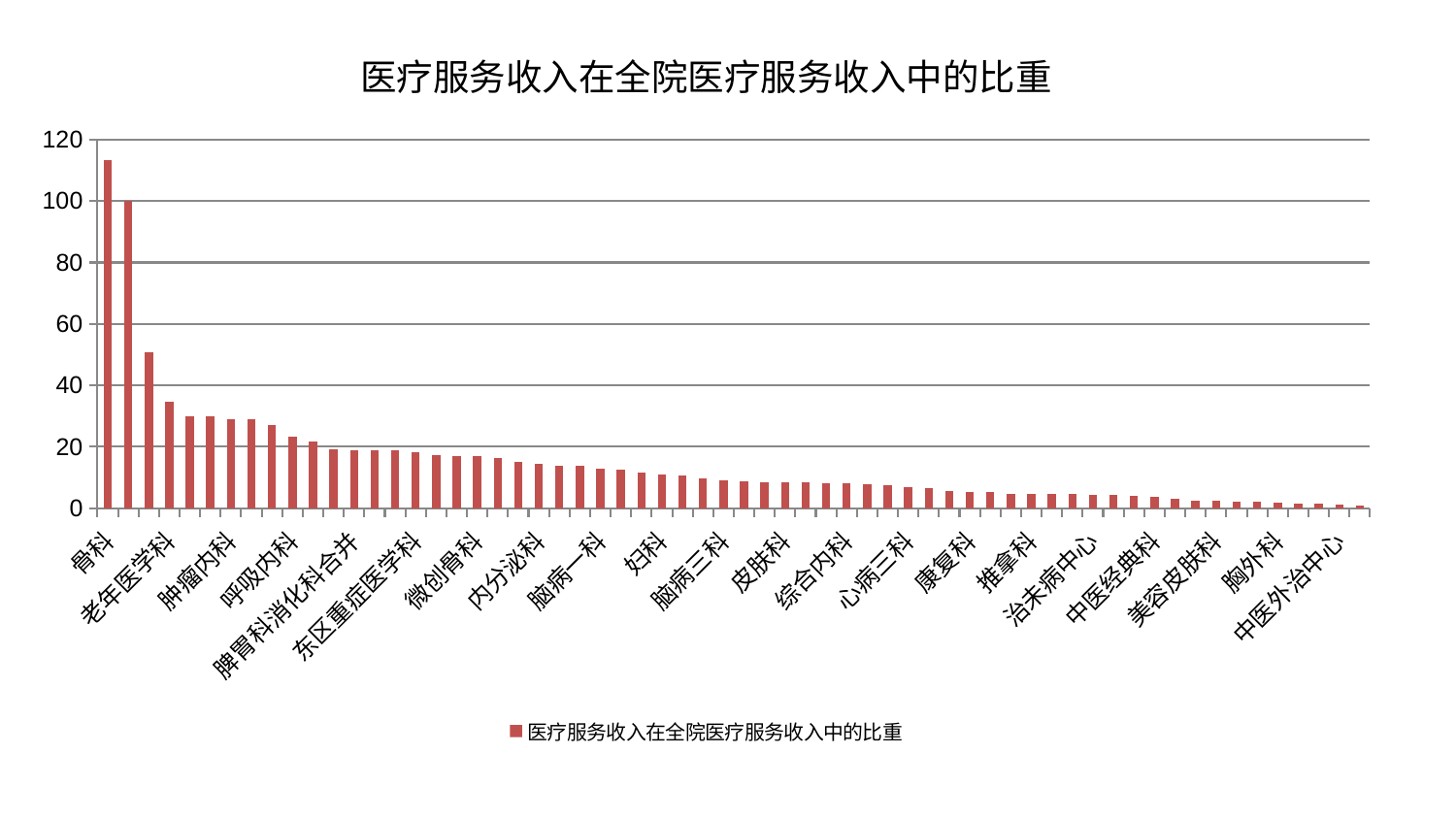

### Chart: 医疗服务收入在全院医疗服务收入中的比重

| Category | 医疗服务收入在全院医疗服务收入中的比重 |
|---|---|
| 骨科 | 113.4375858911078 |
| 医院 | 100.0 |
| 心血管内科 | 50.699967482675746 |
| 老年医学科 | 34.54067704145965 |
| 神经内科 | 29.85078088189333 |
| 妇科妇二科合并 | 29.8239439480973 |
| 肿瘤内科 | 29.040860686611563 |
| 脊柱骨科 | 28.85234496545927 |
| 重症医学科 | 27.24043526980569 |
| 呼吸内科 | 23.461497548200754 |
| 血液科 | 21.701757953528976 |
| 肾脏内科 | 19.305652022330232 |
| 脾胃科消化科合并 | 19.04231128959252 |
| 妇二科 | 18.923038442056708 |
| 关节骨科 | 18.747176785502592 |
| 东区重症医学科 | 18.39602088609644 |
| 心病一科 | 17.407248423843345 |
| 显微骨科 | 17.088017601763138 |
| 微创骨科 | 17.044044770931897 |
| 风湿病科 | 16.25366840358232 |
| 乳腺甲状腺外科 | 15.069173242517971 |
| 内分泌科 | 14.577400020476567 |
| 周围血管科 | 13.741736630958412 |
| 运动损伤骨科 | 13.732590277403572 |
| 脑病一科 | 12.950728426860945 |
| 创伤骨科 | 12.71674828374053 |
| 肾病科 | 11.484395887443556 |
| 妇科 | 10.900905506040587 |
| 脾胃病科 | 10.810550124475963 |
| 心病二科 | 9.866678784661975 |
| 脑病三科 | 9.065976751015747 |
| 西区重症医学科 | 8.844414383709276 |
| 肛肠科 | 8.499999935337163 |
| 皮肤科 | 8.432339523003805 |
| 心病四科 | 8.309563264503335 |
| 消化内科 | 8.231761165116556 |
| 综合内科 | 8.116195284462599 |
| 东区肾病科 | 7.821256134886678 |
| 针灸科 | 7.493960682300704 |
| 心病三科 | 7.000281725204497 |
| 神经外科 | 6.422853164168167 |
| 儿科 | 5.49621007339232 |
| 康复科 | 5.264719064220975 |
| 小儿骨科 | 5.256663206306782 |
| 普通外科 | 4.792673584692151 |
| 推拿科 | 4.759010963045189 |
| 耳鼻喉科 | 4.749242404810915 |
| 肝病科 | 4.644374602592979 |
| 治未病中心 | 4.329714368082423 |
| 眼科 | 4.254056442574012 |
| 脑病二科 | 4.1704021031587795 |
| 中医经典科 | 3.6636736008578605 |
| 身心医学科 | 3.105231455237151 |
| 产科 | 2.4538485488581623 |
| 美容皮肤科 | 2.3539308646499046 |
| 泌尿外科 | 2.2509817489142034 |
| 男科 | 2.2266777850822836 |
| 胸外科 | 1.8889730544568863 |
| 肝胆外科 | 1.6247793865652178 |
| 口腔科 | 1.5374689564495794 |
| 中医外治中心 | 1.3038104705299118 |
| 小儿推拿科 | 0.8925180921229887 |
89